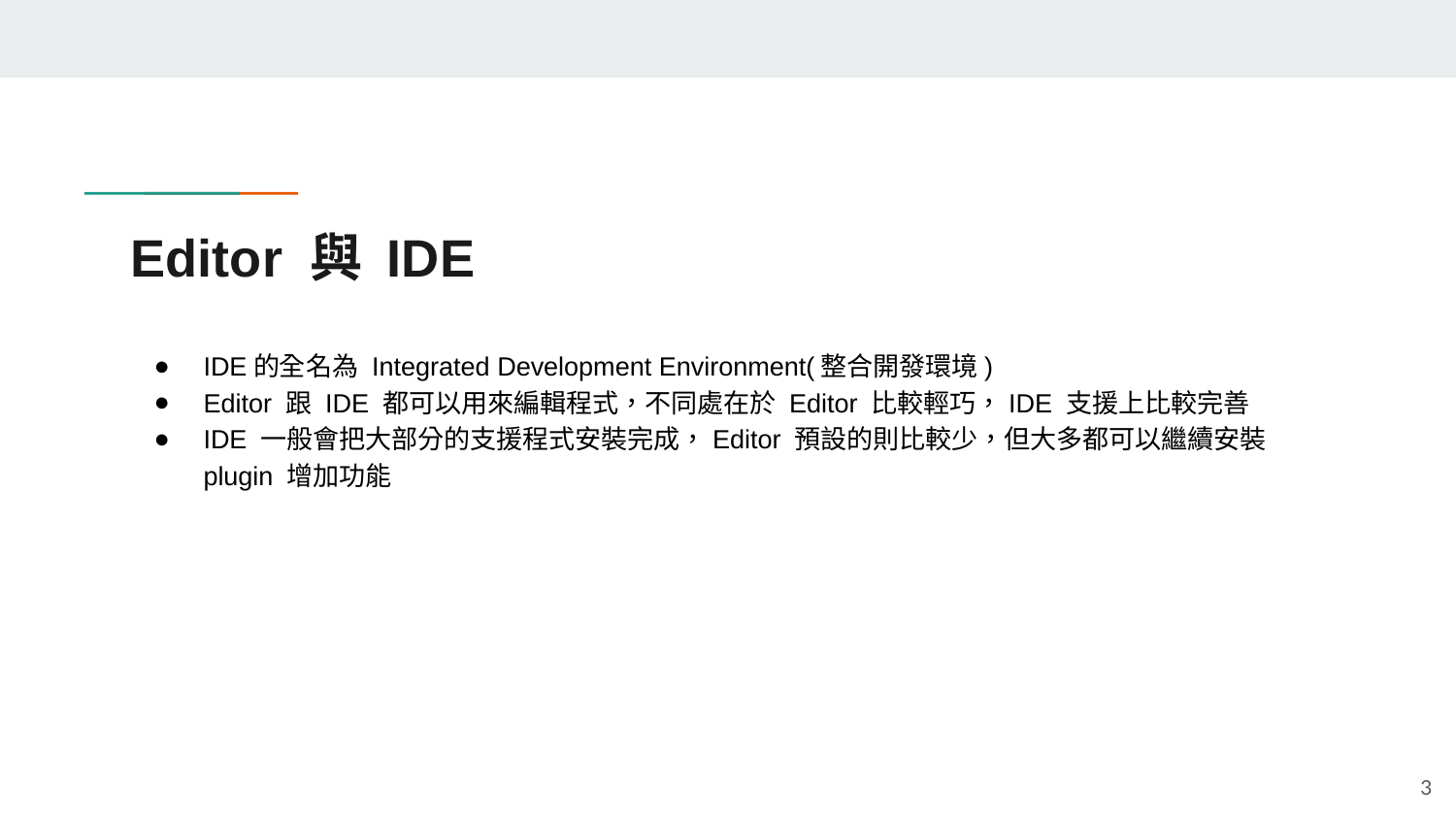

# Editor 與 IDE
IDE的全名為 Integrated Development Environment(整合開發環境)
Editor 跟 IDE 都可以用來編輯程式，不同處在於 Editor 比較輕巧，IDE 支援上比較完善
IDE 一般會把大部分的支援程式安裝完成，Editor 預設的則比較少，但大多都可以繼續安裝 plugin 增加功能

3